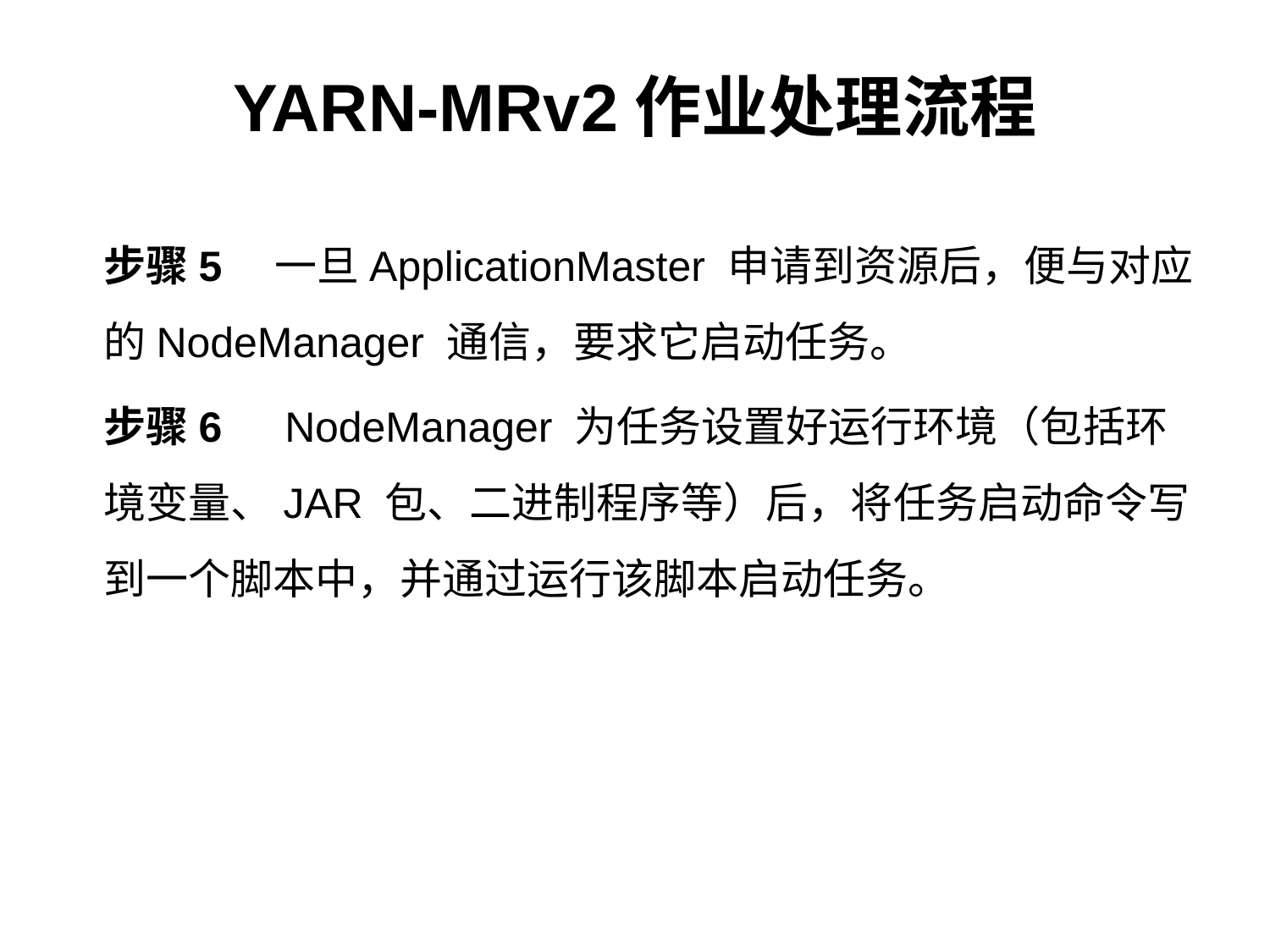

YARN-MRv2作业处理流程

步骤5　一旦ApplicationMaster 申请到资源后，便与对应的NodeManager 通信，要求它启动任务。
步骤6　NodeManager 为任务设置好运行环境（包括环境变量、JAR 包、二进制程序等）后，将任务启动命令写到一个脚本中，并通过运行该脚本启动任务。